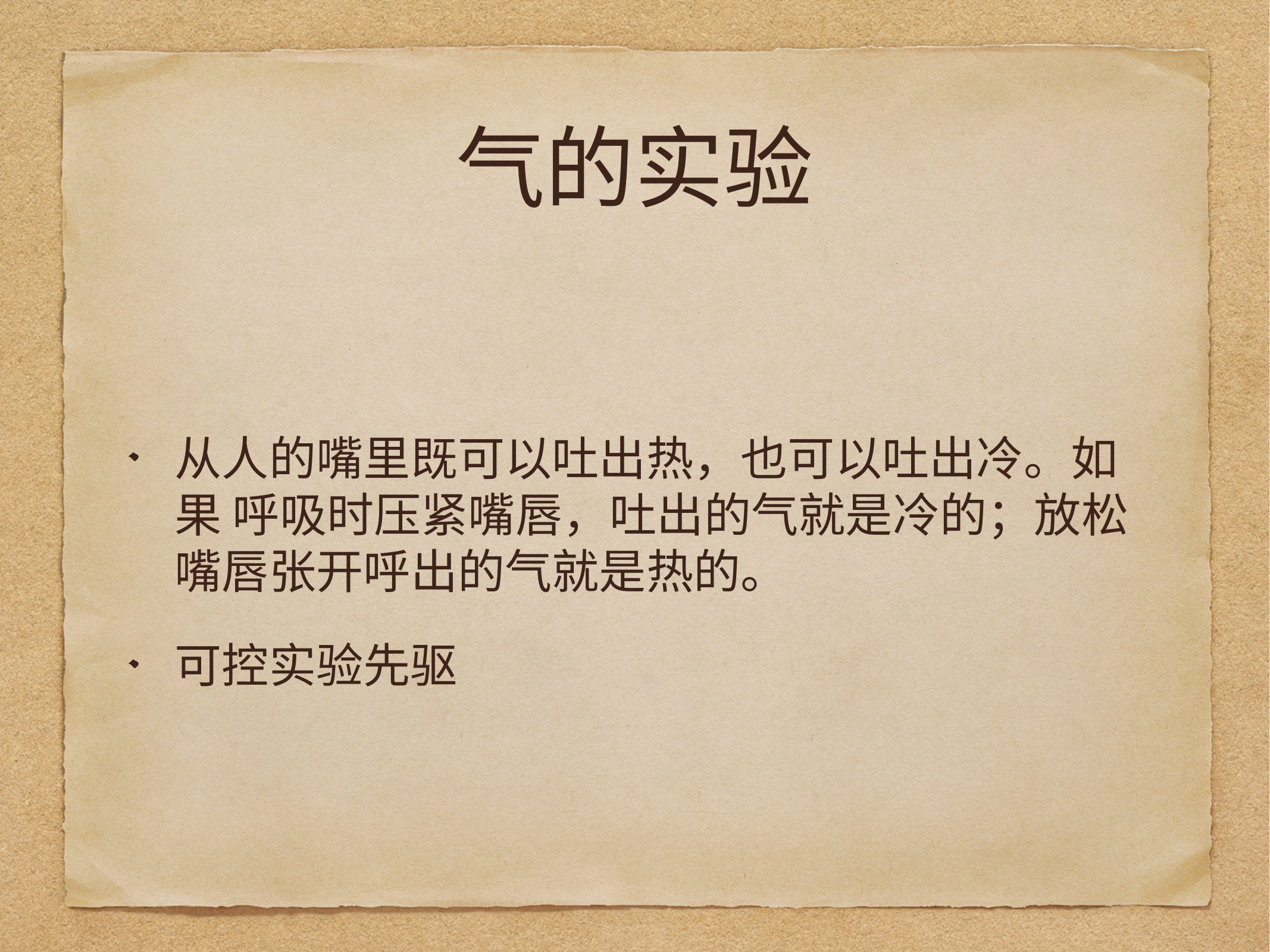

# 气的实验
从人的嘴里既可以吐出热，也可以吐出冷。如果 呼吸时压紧嘴唇，吐出的气就是冷的；放松嘴唇张开呼出的气就是热的。
可控实验先驱